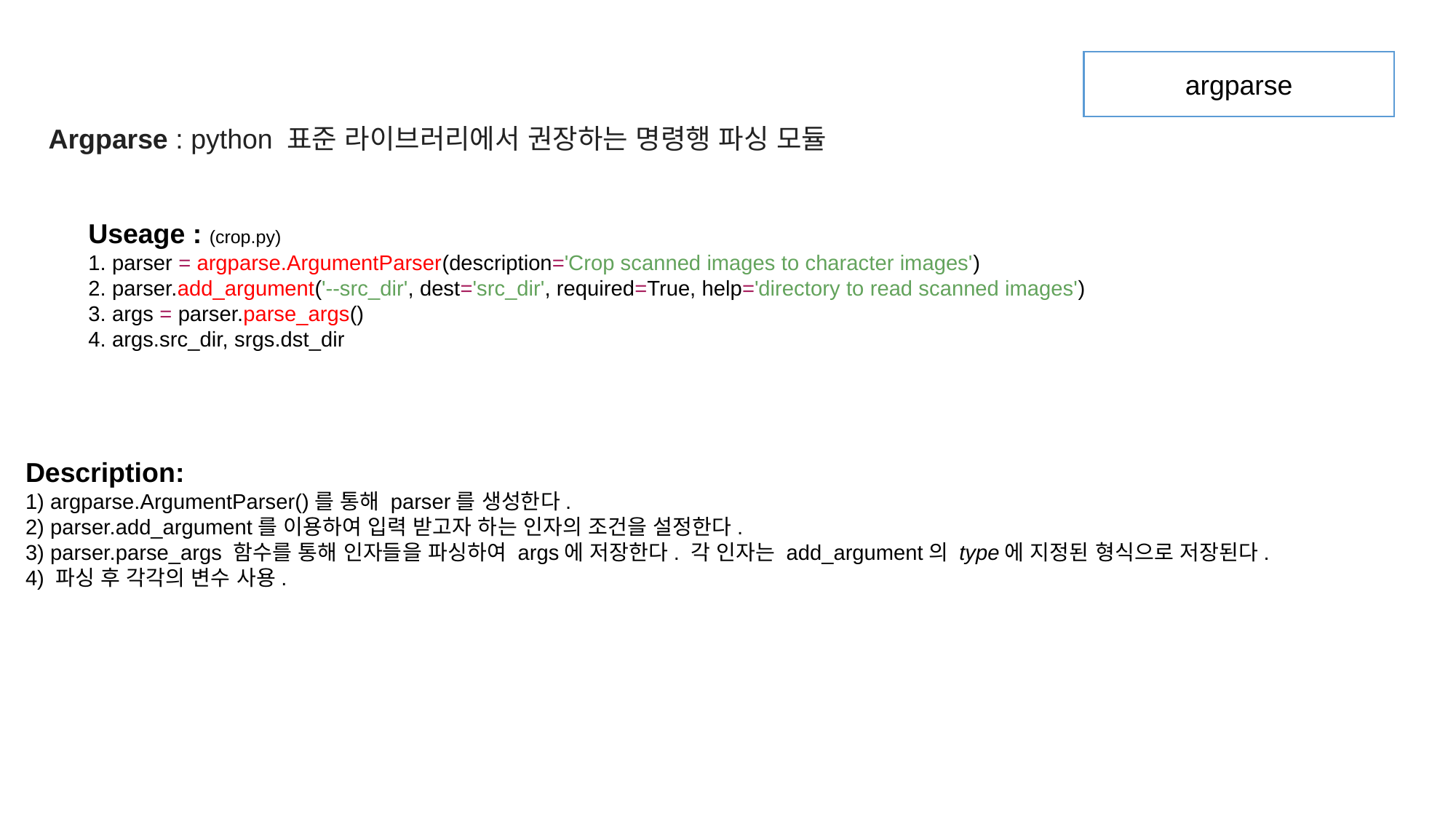

argparse
Argparse : python 표준 라이브러리에서 권장하는 명령행 파싱 모듈
Useage : (crop.py)
1. parser = argparse.ArgumentParser(description='Crop scanned images to character images')
2. parser.add_argument('--src_dir', dest='src_dir', required=True, help='directory to read scanned images')
3. args = parser.parse_args()
4. args.src_dir, srgs.dst_dir
Description:
1) argparse.ArgumentParser()를 통해 parser를 생성한다.
2) parser.add_argument를 이용하여 입력 받고자 하는 인자의 조건을 설정한다.
3) parser.parse_args 함수를 통해 인자들을 파싱하여 args에 저장한다. 각 인자는 add_argument의 type에 지정된 형식으로 저장된다.
4) 파싱 후 각각의 변수 사용.